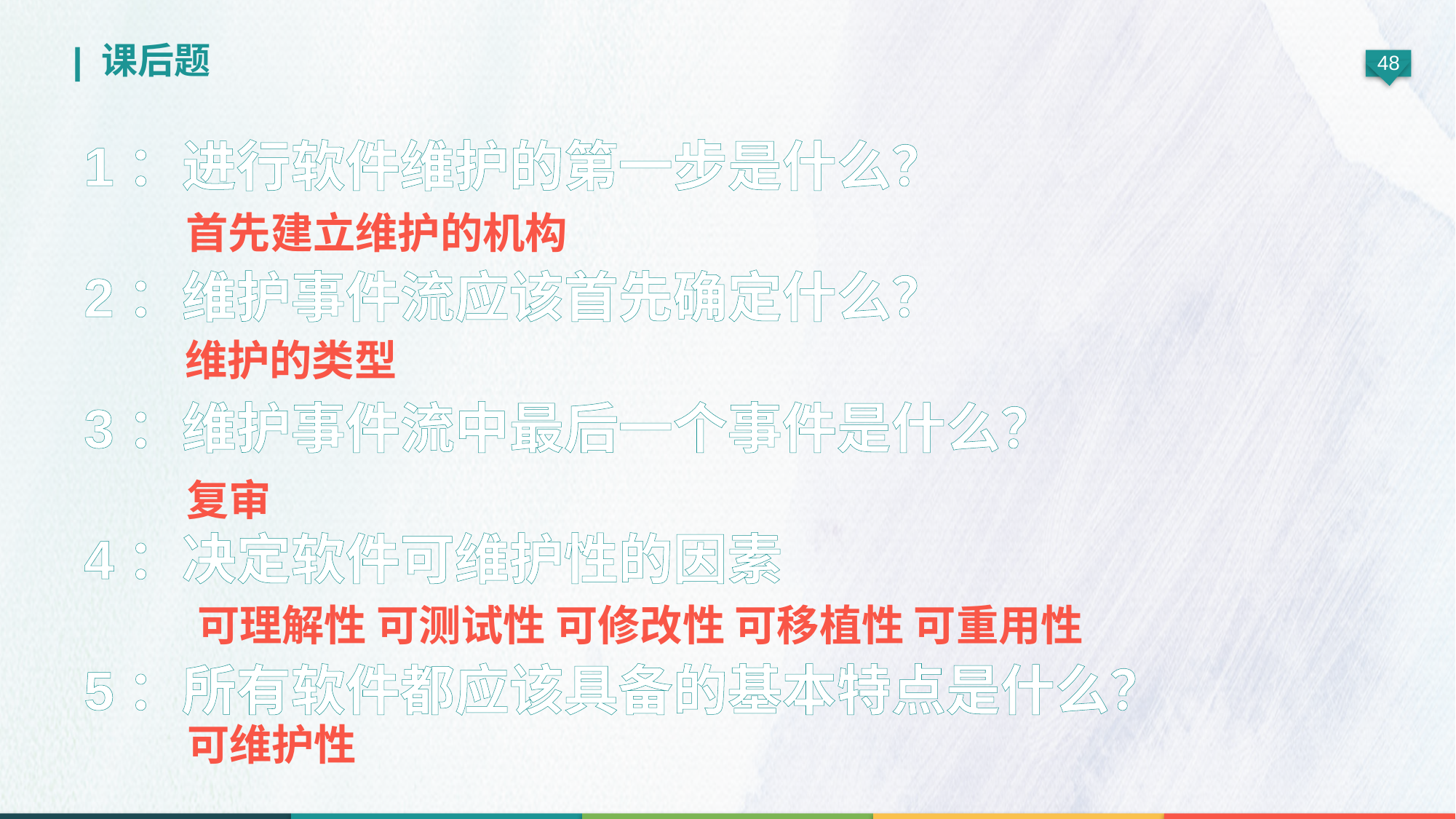

| 课后题
1：进行软件维护的第一步是什么？

2：维护事件流应该首先确定什么？

3：维护事件流中最后一个事件是什么？

4：决定软件可维护性的因素

5：所有软件都应该具备的基本特点是什么？
首先建立维护的机构
维护的类型
复审
可理解性 可测试性 可修改性 可移植性 可重用性
可维护性